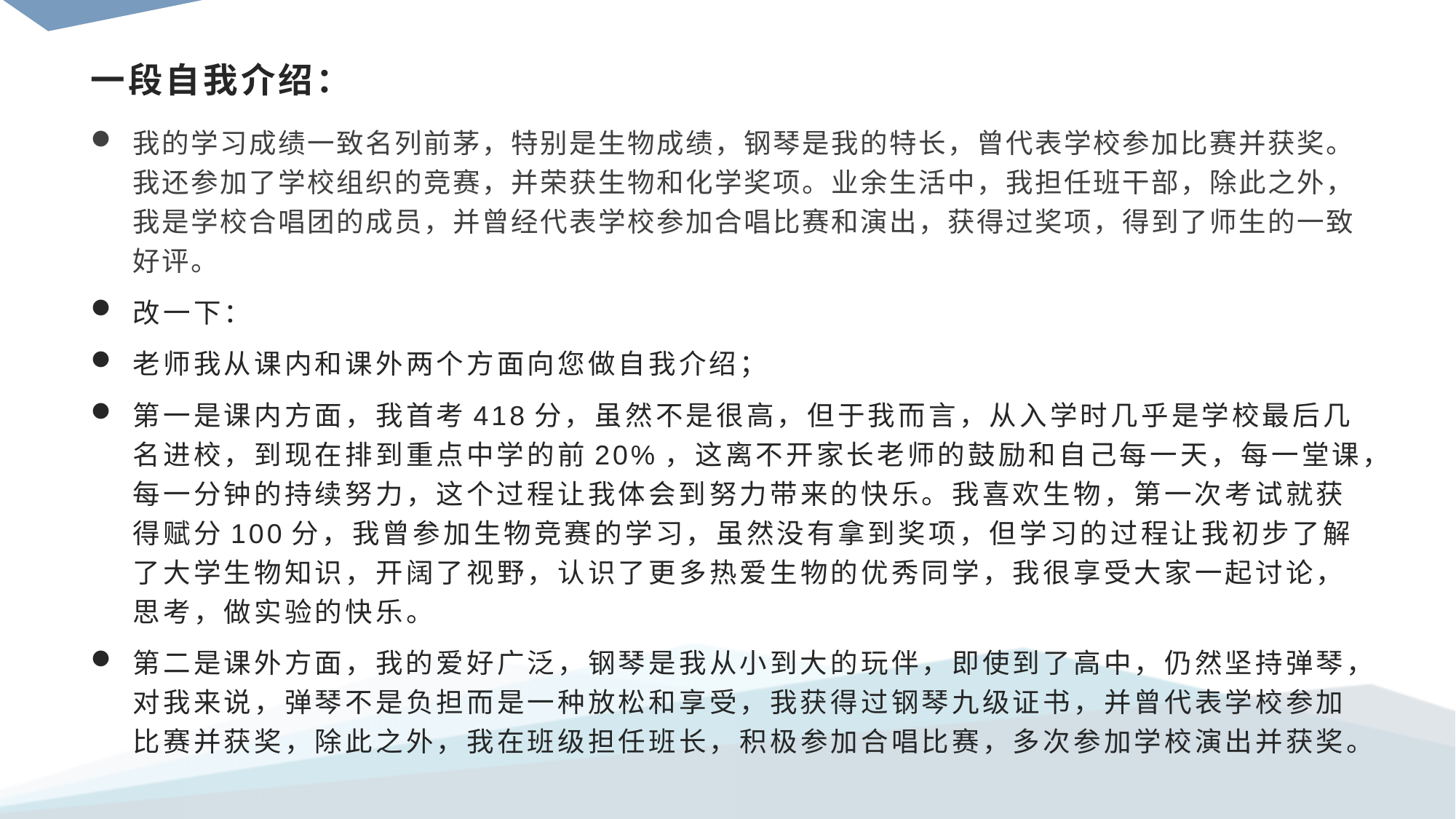

# 一段自我介绍：
我的学习成绩一致名列前茅，特别是生物成绩，钢琴是我的特长，曾代表学校参加比赛并获奖。我还参加了学校组织的竞赛，并荣获生物和化学奖项。业余生活中，我担任班干部，除此之外，我是学校合唱团的成员，并曾经代表学校参加合唱比赛和演出，获得过奖项，得到了师生的一致好评。
改一下：
老师我从课内和课外两个方面向您做自我介绍；
第一是课内方面，我首考418分，虽然不是很高，但于我而言，从入学时几乎是学校最后几名进校，到现在排到重点中学的前20%，这离不开家长老师的鼓励和自己每一天，每一堂课，每一分钟的持续努力，这个过程让我体会到努力带来的快乐。我喜欢生物，第一次考试就获得赋分100分，我曾参加生物竞赛的学习，虽然没有拿到奖项，但学习的过程让我初步了解了大学生物知识，开阔了视野，认识了更多热爱生物的优秀同学，我很享受大家一起讨论，思考，做实验的快乐。
第二是课外方面，我的爱好广泛，钢琴是我从小到大的玩伴，即使到了高中，仍然坚持弹琴，对我来说，弹琴不是负担而是一种放松和享受，我获得过钢琴九级证书，并曾代表学校参加比赛并获奖，除此之外，我在班级担任班长，积极参加合唱比赛，多次参加学校演出并获奖。